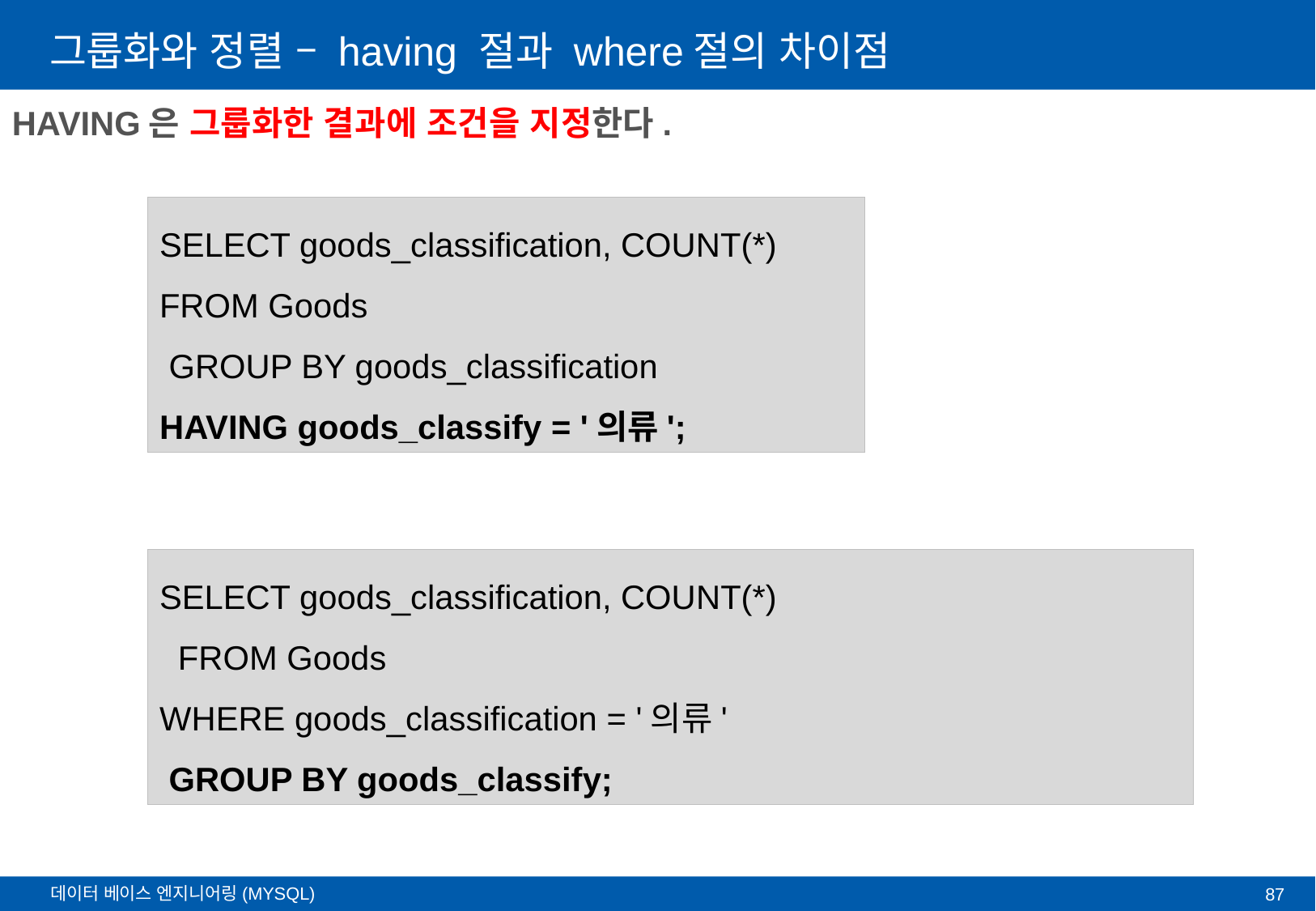

# 그룹화와 정렬 – having 절과 where절의 차이점
HAVING은 그룹화한 결과에 조건을 지정한다.
SELECT goods_classification, COUNT(*)
FROM Goods
 GROUP BY goods_classification
HAVING goods_classify = '의류';
SELECT goods_classification, COUNT(*)
  FROM Goods
WHERE goods_classification = '의류'
 GROUP BY goods_classify;
87